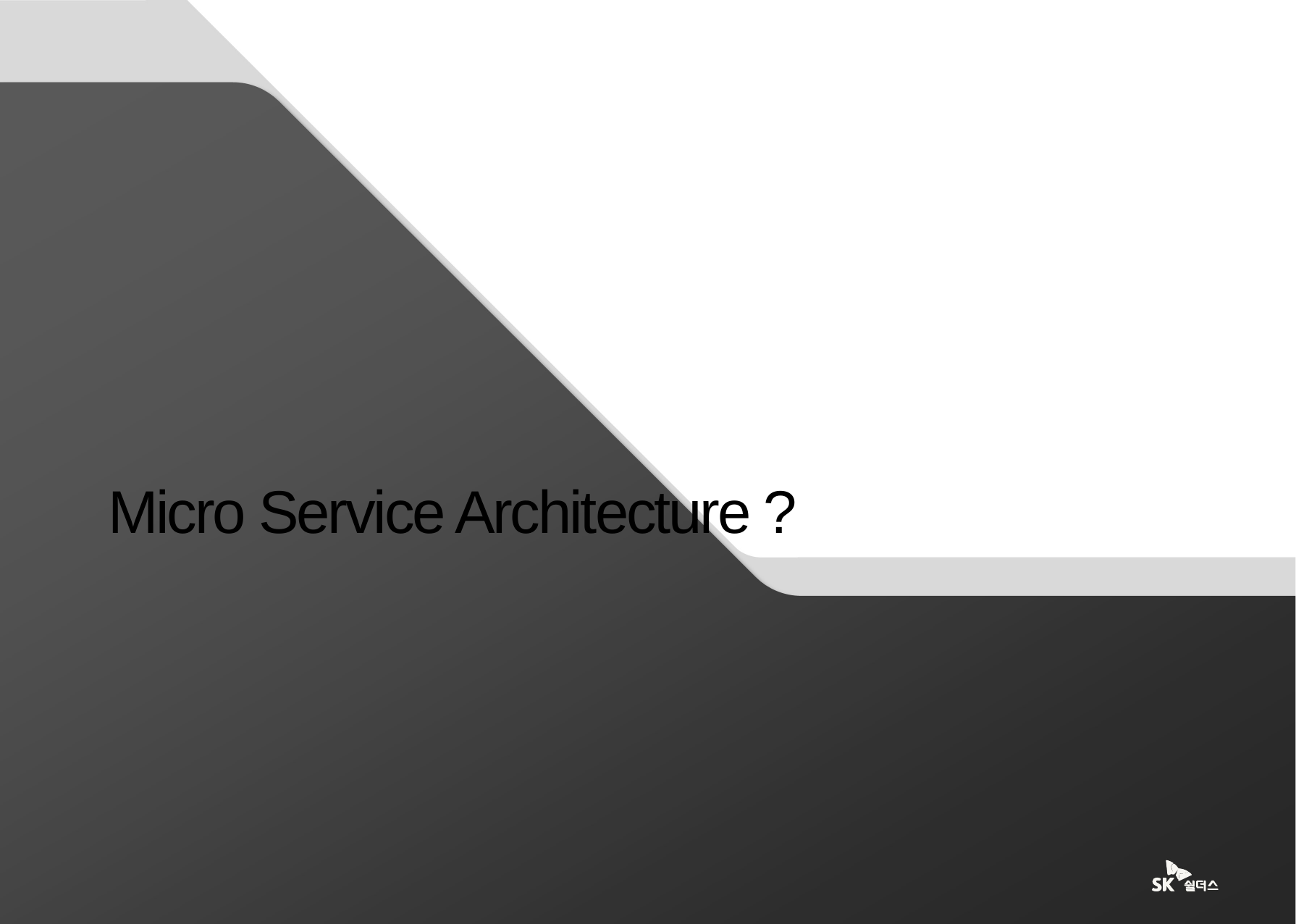

Ⅰ.
Micro Service Architecture ?
1. Micro Service Architecture 란?
2. Micro Service 원칙
3. Micro Service 특징
4. Micro Service 장점/단점
5. Cloud Native App 개발 방법론 (Twelve-Factor App)
6. Spring Cloud Netflix ?